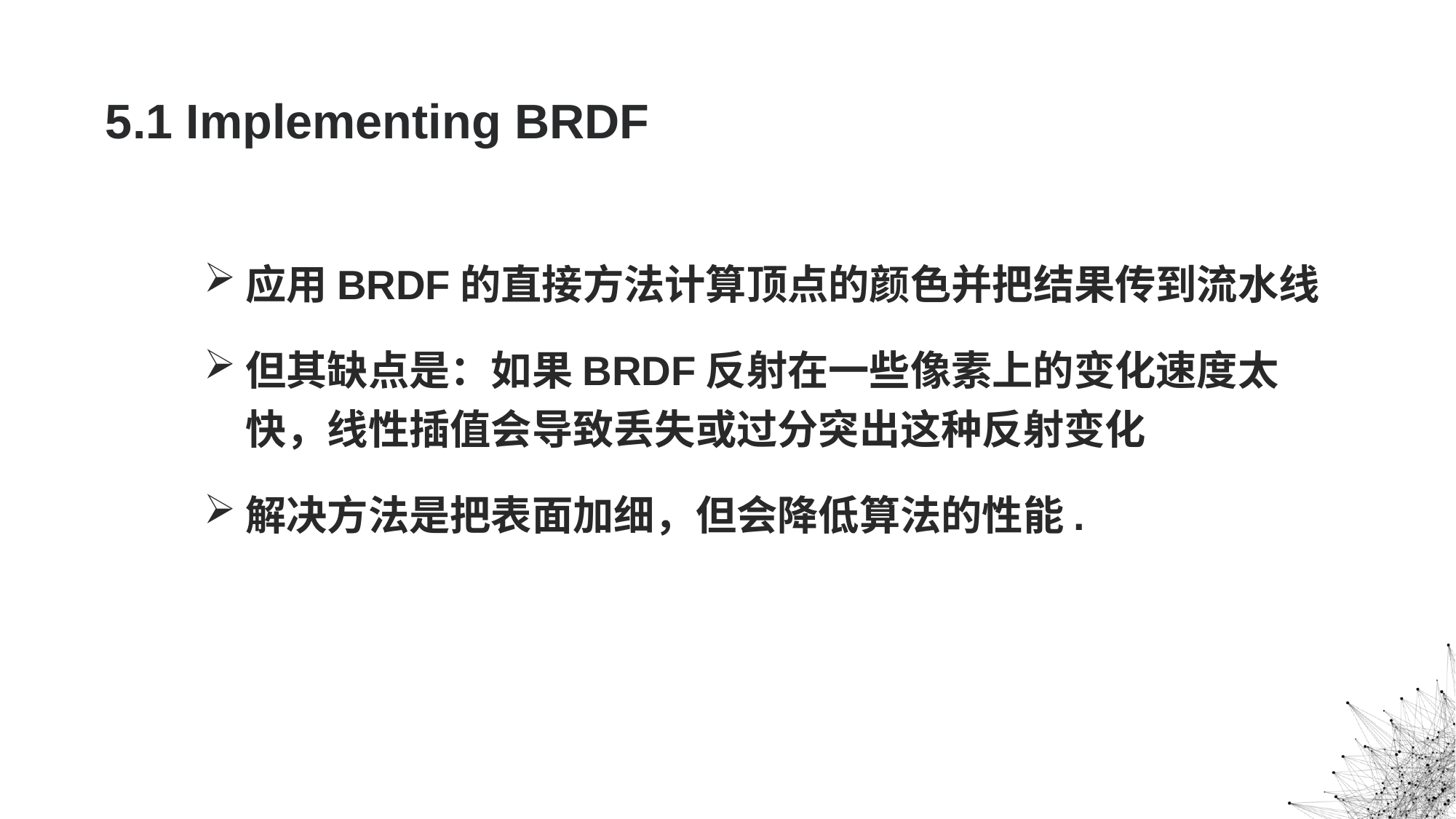

# 5.1 Implementing BRDF
应用BRDF的直接方法计算顶点的颜色并把结果传到流水线
但其缺点是：如果BRDF反射在一些像素上的变化速度太快，线性插值会导致丢失或过分突出这种反射变化
解决方法是把表面加细，但会降低算法的性能.